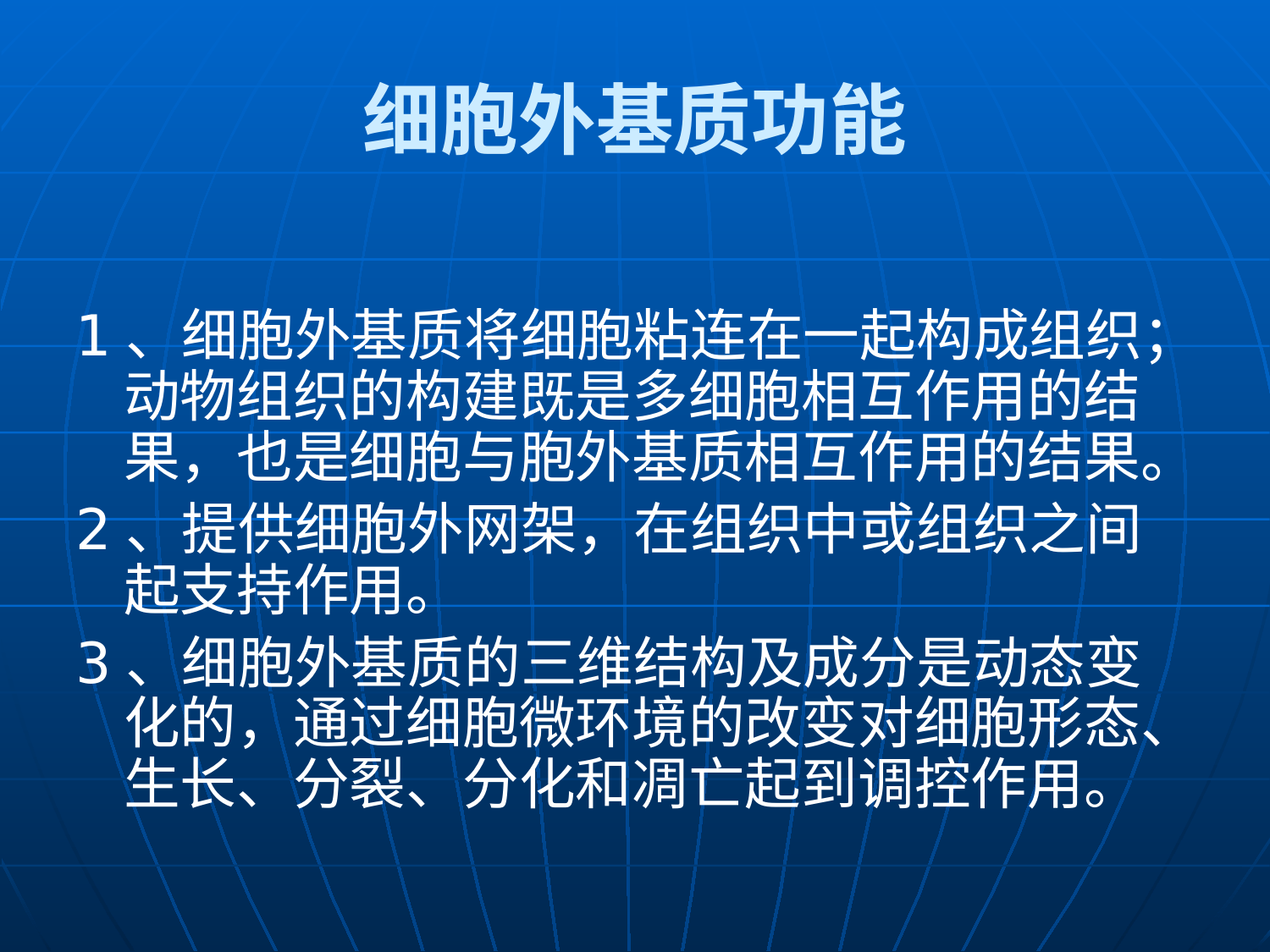

# 细胞外基质功能

1、细胞外基质将细胞粘连在一起构成组织；动物组织的构建既是多细胞相互作用的结果，也是细胞与胞外基质相互作用的结果。
2、提供细胞外网架，在组织中或组织之间起支持作用。
3、细胞外基质的三维结构及成分是动态变化的，通过细胞微环境的改变对细胞形态、生长、分裂、分化和凋亡起到调控作用。
屋垫使荚簿菠啥眼励租味贯截炼卧慎氖殉蕊辱示着藩绥败入哄怯浪咖血涎细胞的社会联系课件细胞的社会联系课件